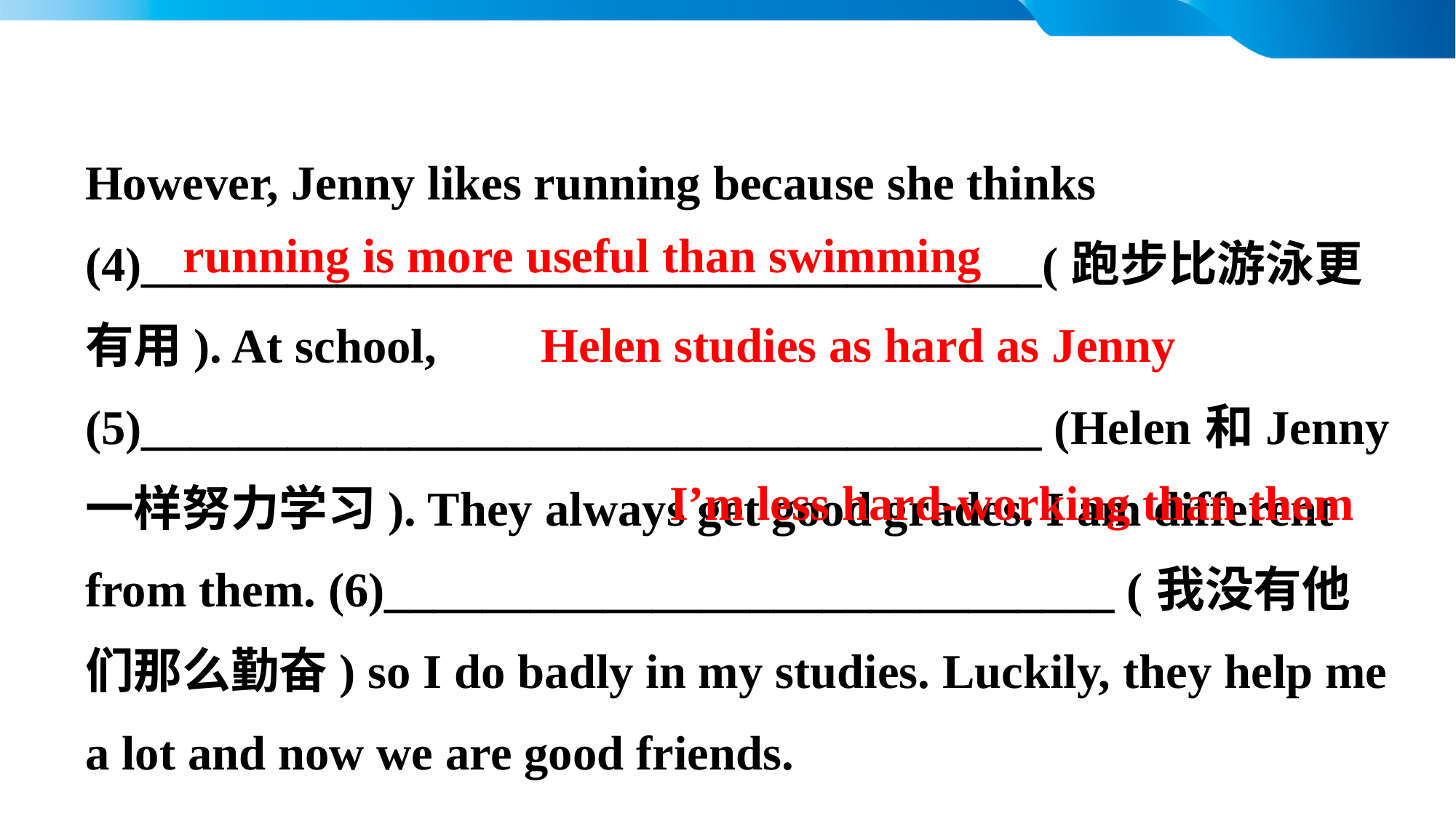

However, Jenny likes running because she thinks (4)_____________________________________(跑步比游泳更有用). At school, (5)_____________________________________ (Helen和Jenny一样努力学习). They always get good grades. I am different from them. (6)______________________________ (我没有他们那么勤奋) so I do badly in my studies. Luckily, they help me a lot and now we are good friends.
 running is more useful than swimming
Helen studies as hard as Jenny
I’m less hard-working than them